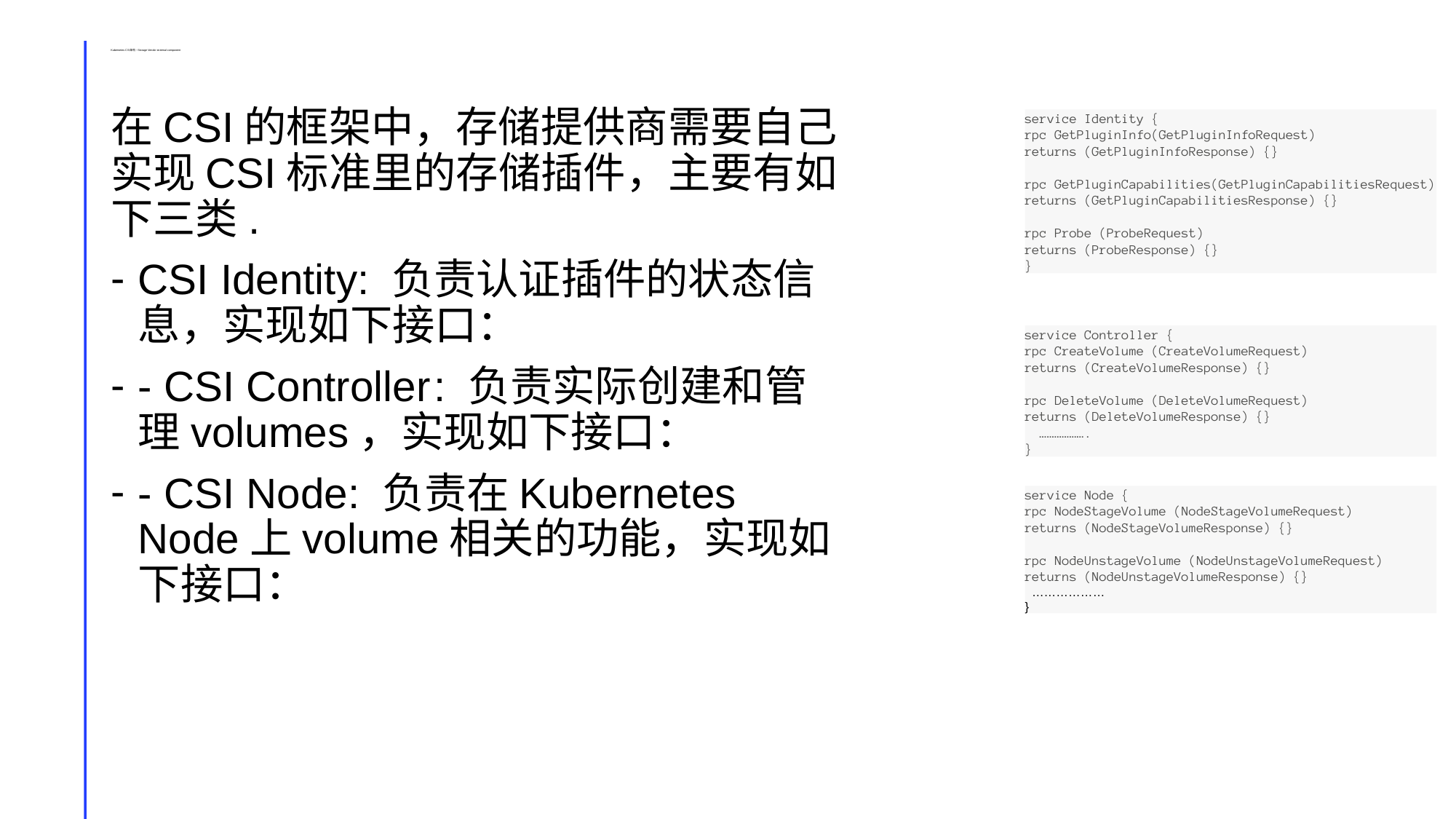

# Kubernetes CSI架构 – Storage Vendor external component
在CSI的框架中，存储提供商需要自己实现CSI标准里的存储插件，主要有如下三类.
CSI Identity: 负责认证插件的状态信息，实现如下接口：
- CSI Controller : 负责实际创建和管理volumes，实现如下接口：
- CSI Node: 负责在Kubernetes Node上volume相关的功能，实现如下接口：
service Identity {
rpc GetPluginInfo(GetPluginInfoRequest)
returns (GetPluginInfoResponse) {}
rpc GetPluginCapabilities(GetPluginCapabilitiesRequest)
returns (GetPluginCapabilitiesResponse) {}
rpc Probe (ProbeRequest)
returns (ProbeResponse) {}
}
service Controller {
rpc CreateVolume (CreateVolumeRequest)
returns (CreateVolumeResponse) {}
rpc DeleteVolume (DeleteVolumeRequest)
returns (DeleteVolumeResponse) {}
  ……………….
}
service Node {
rpc NodeStageVolume (NodeStageVolumeRequest)
returns (NodeStageVolumeResponse) {}
rpc NodeUnstageVolume (NodeUnstageVolumeRequest)
returns (NodeUnstageVolumeResponse) {}
  ………………
}